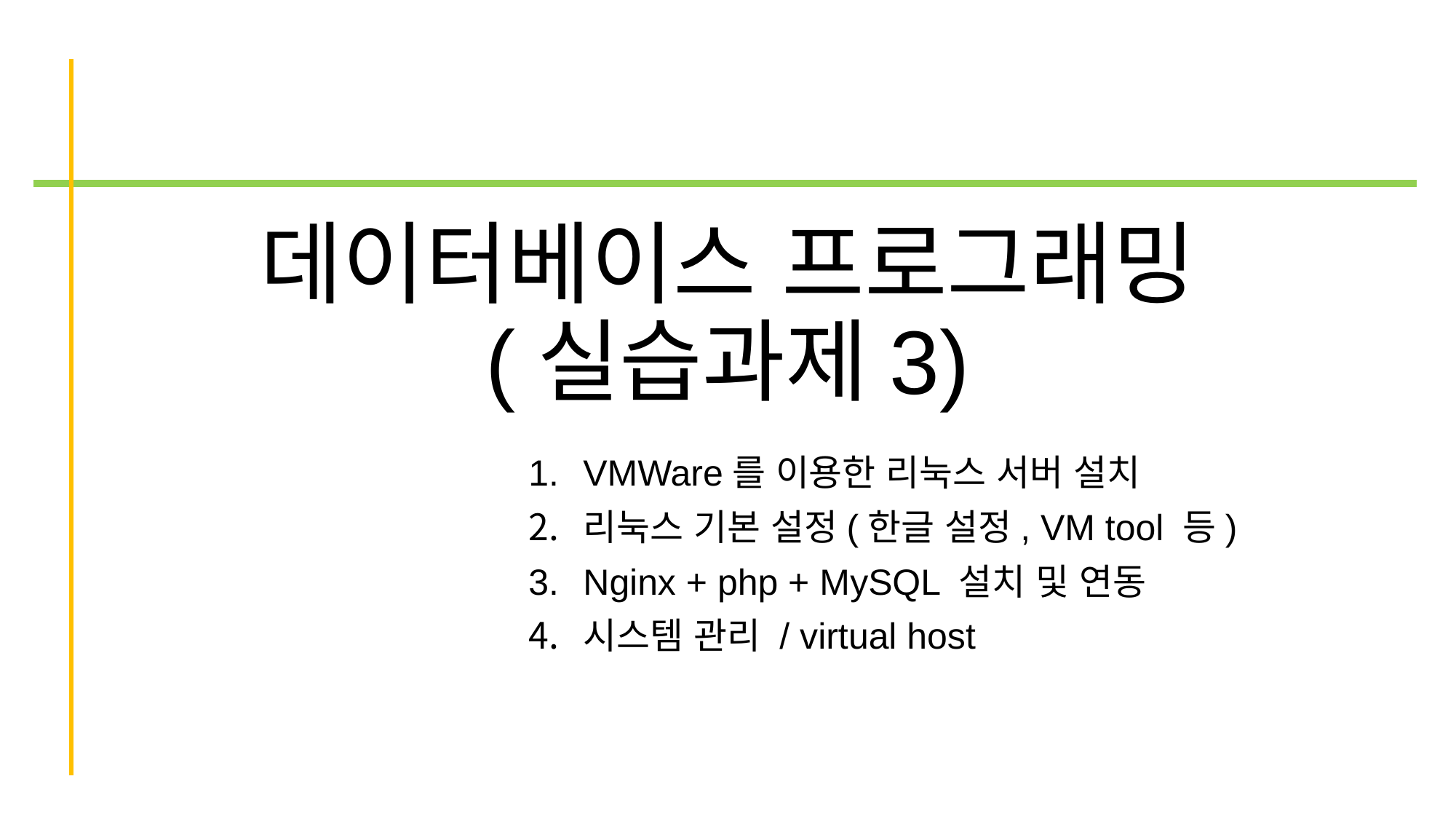

# 데이터베이스 프로그래밍 (실습과제3)
VMWare를 이용한 리눅스 서버 설치
리눅스 기본 설정(한글 설정, VM tool 등)
Nginx + php + MySQL 설치 및 연동
시스템 관리 / virtual host